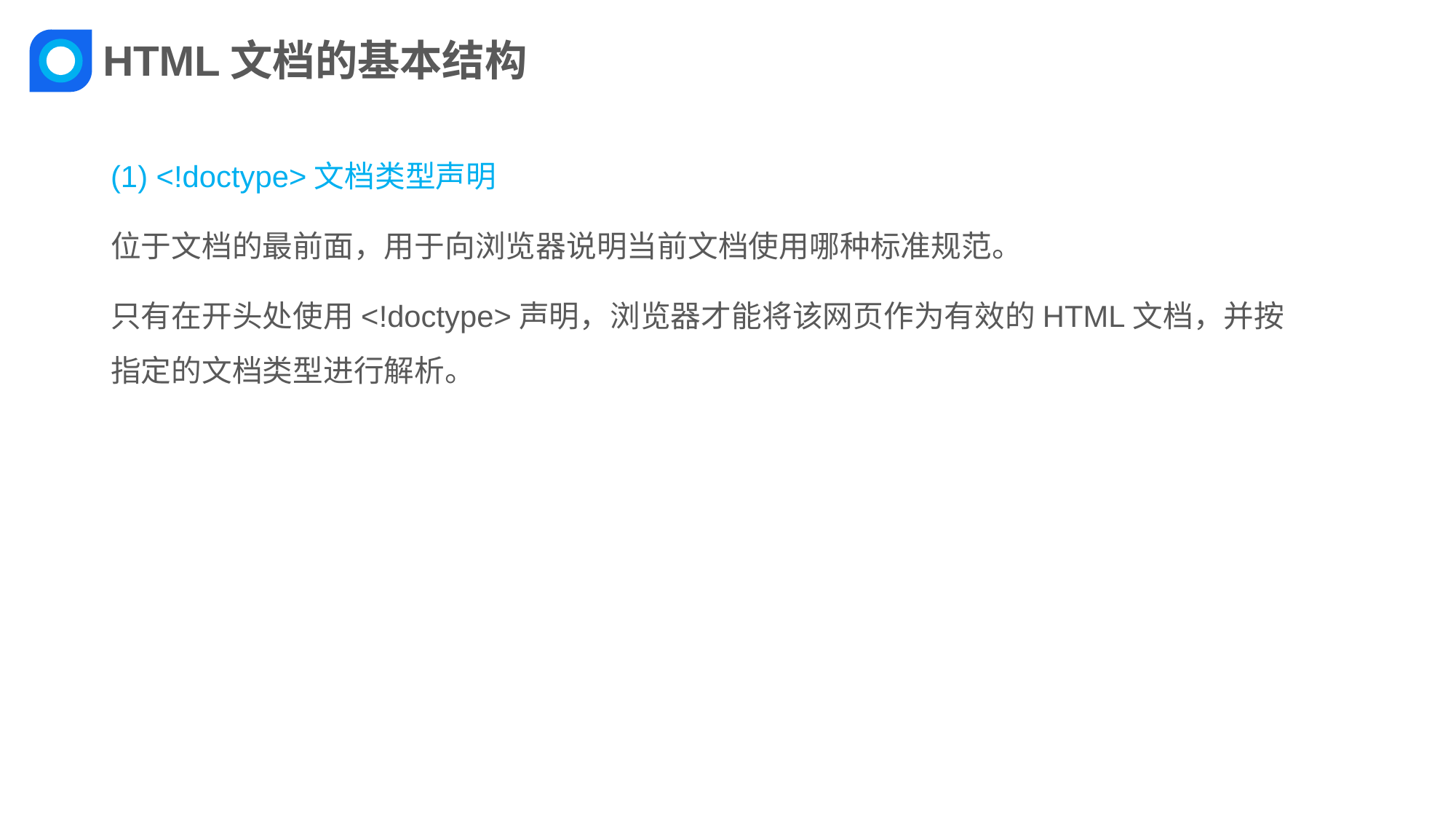

HTML文档的基本结构

(1) <!doctype>文档类型声明
位于文档的最前面，用于向浏览器说明当前文档使用哪种标准规范。
只有在开头处使用<!doctype>声明，浏览器才能将该网页作为有效的HTML文档，并按指定的文档类型进行解析。